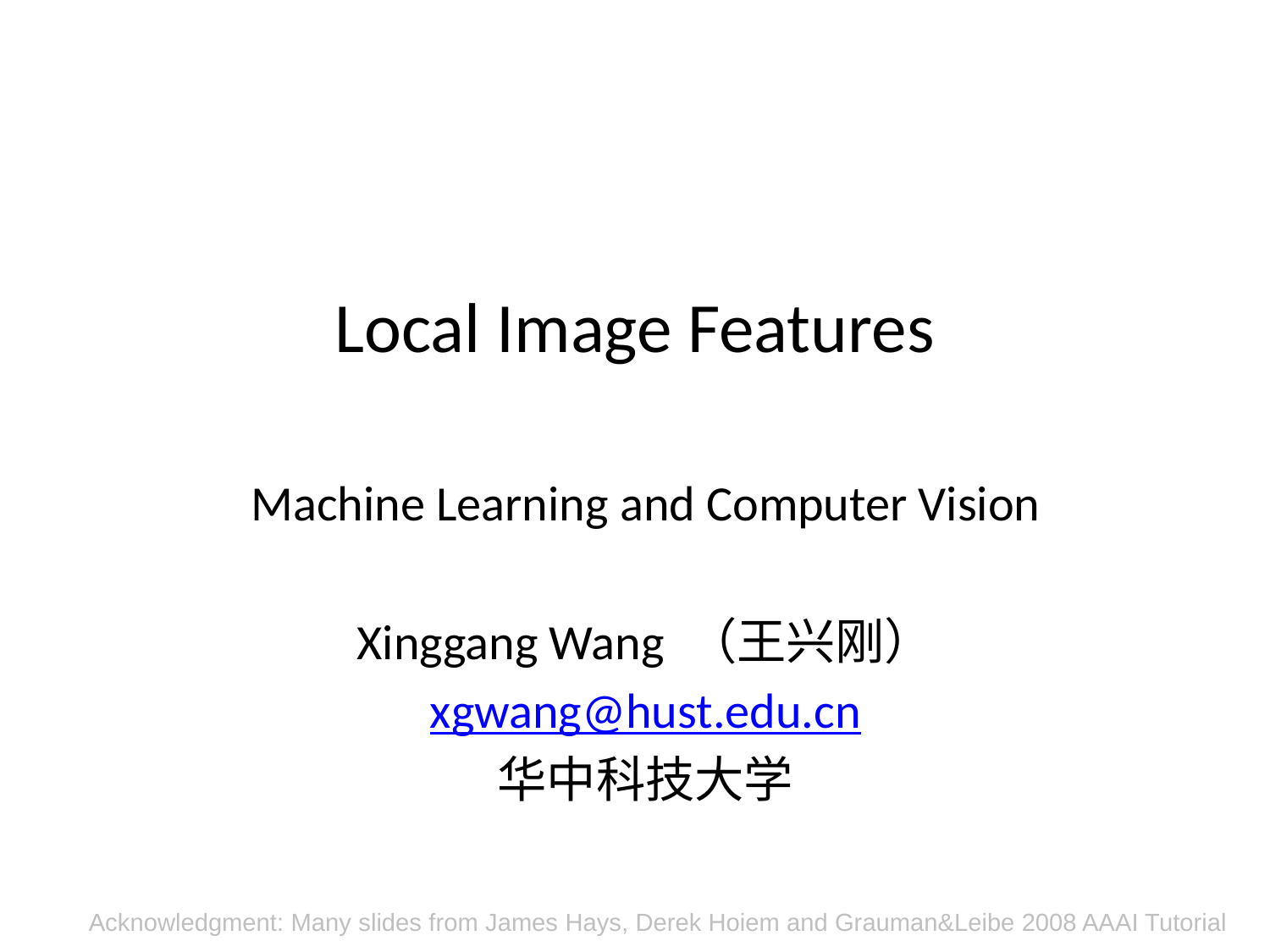

# Local Image Features
Machine Learning and Computer Vision

Xinggang Wang （王兴刚）
xgwang@hust.edu.cn
华中科技大学

Acknowledgment: Many slides from James Hays, Derek Hoiem and Grauman&Leibe 2008 AAAI Tutorial